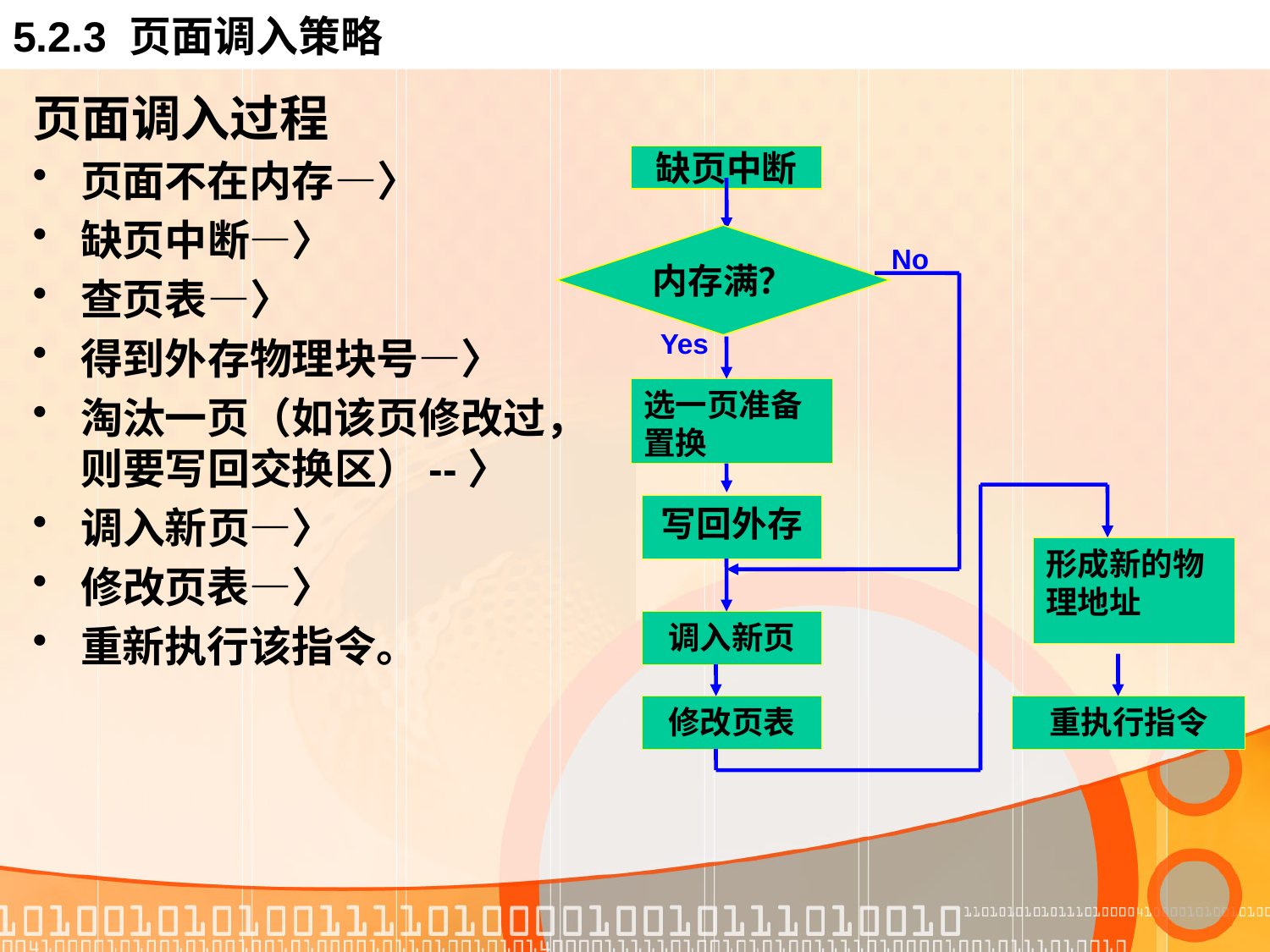

# 5.2.3 页面调入策略
页面调入过程
页面不在内存—〉
缺页中断—〉
查页表—〉
得到外存物理块号—〉
淘汰一页（如该页修改过，则要写回交换区）--〉
调入新页—〉
修改页表—〉
重新执行该指令。
缺页中断

内存满？
No

Yes
选一页准备置换

写回外存
形成新的物理地址

调入新页

修改页表
重执行指令